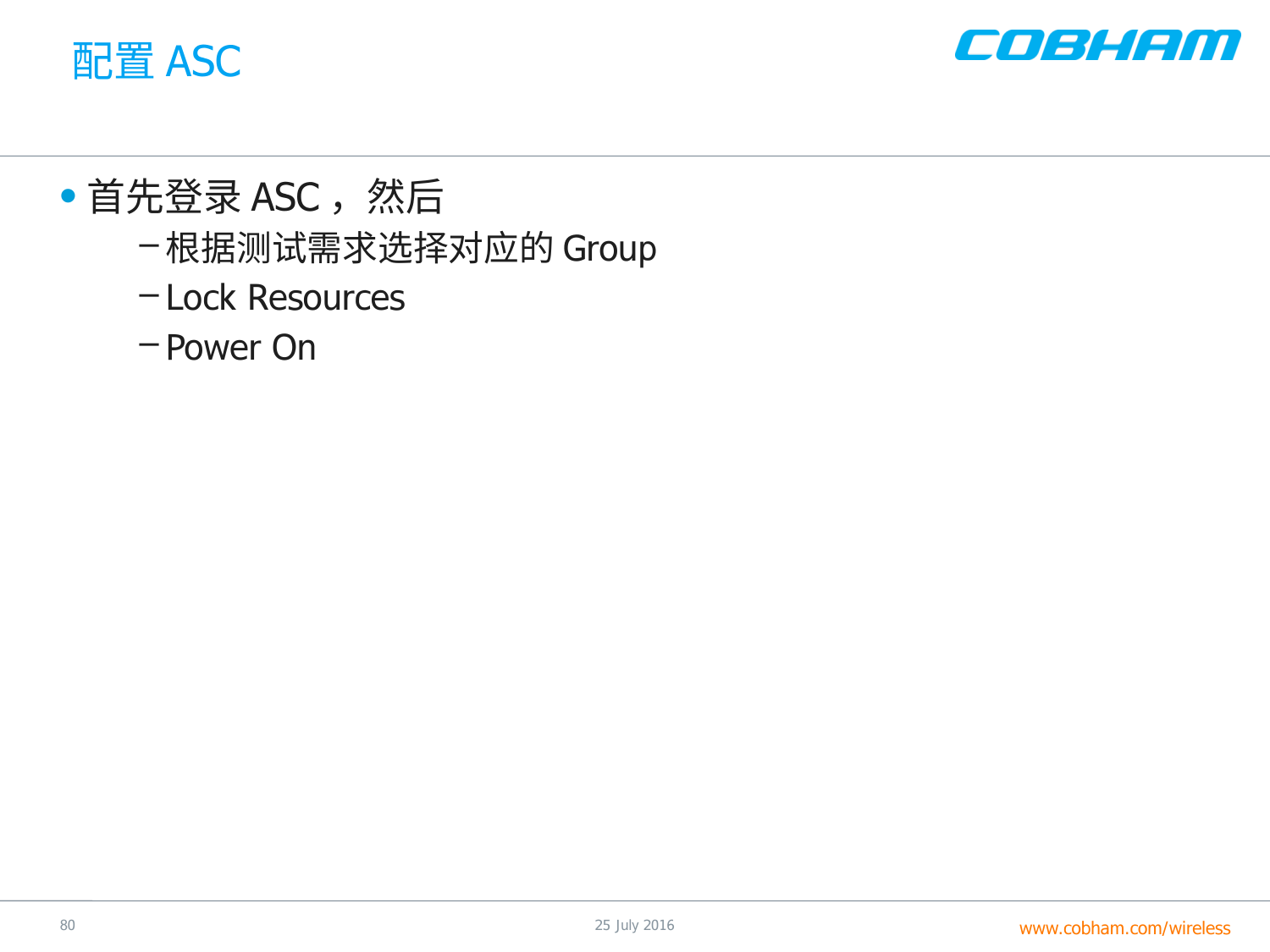

# 配置ASC

首先登录ASC，然后
根据测试需求选择对应的Group
Lock Resources
Power On

80
25 July 2016